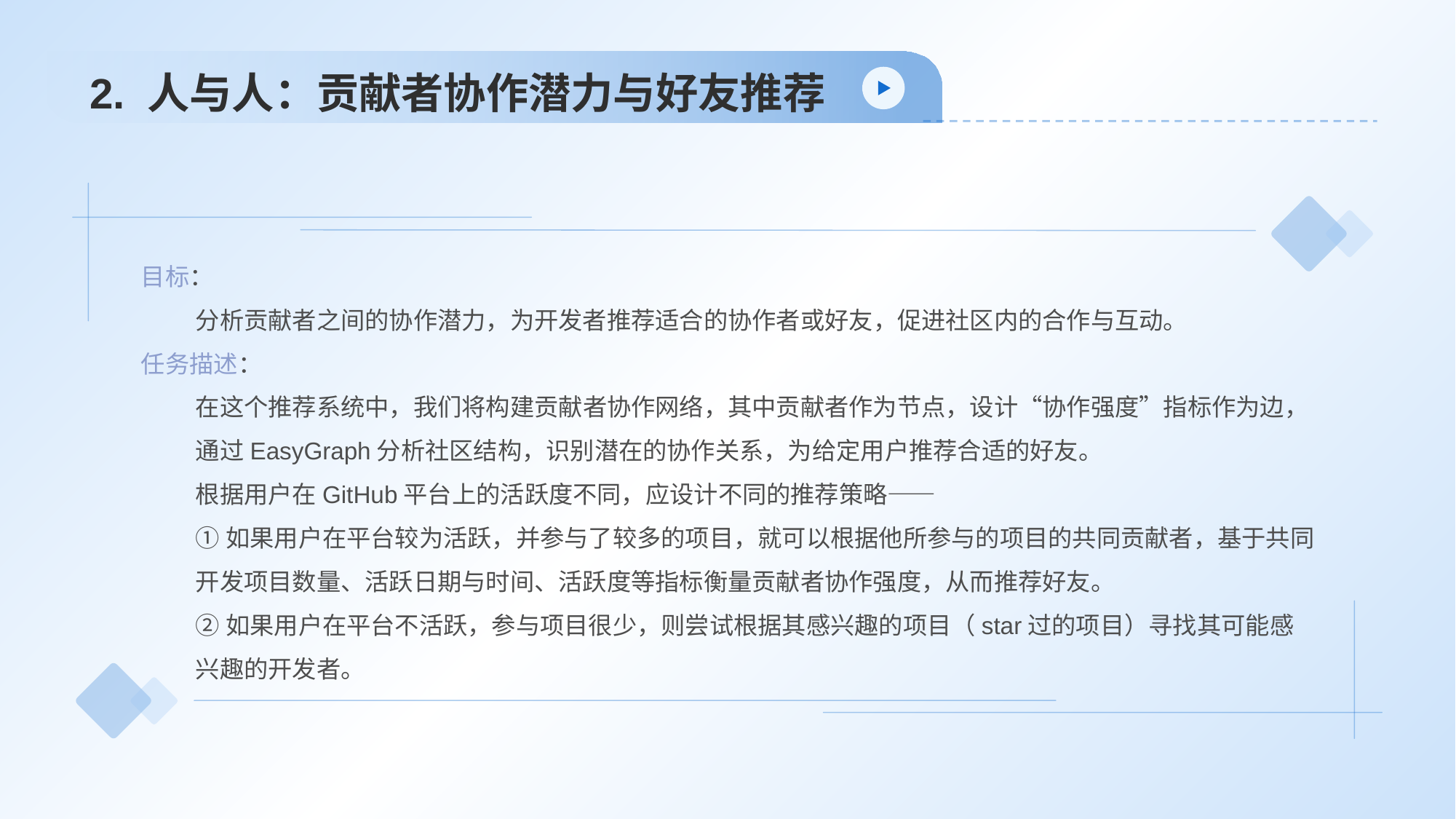

# 2. 人与人：贡献者协作潜力与好友推荐

目标：
分析贡献者之间的协作潜力，为开发者推荐适合的协作者或好友，促进社区内的合作与互动。
任务描述：
在这个推荐系统中，我们将构建贡献者协作网络，其中贡献者作为节点，设计“协作强度”指标作为边，通过EasyGraph分析社区结构，识别潜在的协作关系，为给定用户推荐合适的好友。
根据用户在GitHub平台上的活跃度不同，应设计不同的推荐策略——
①如果用户在平台较为活跃，并参与了较多的项目，就可以根据他所参与的项目的共同贡献者，基于共同开发项目数量、活跃日期与时间、活跃度等指标衡量贡献者协作强度，从而推荐好友。
②如果用户在平台不活跃，参与项目很少，则尝试根据其感兴趣的项目（star过的项目）寻找其可能感兴趣的开发者。